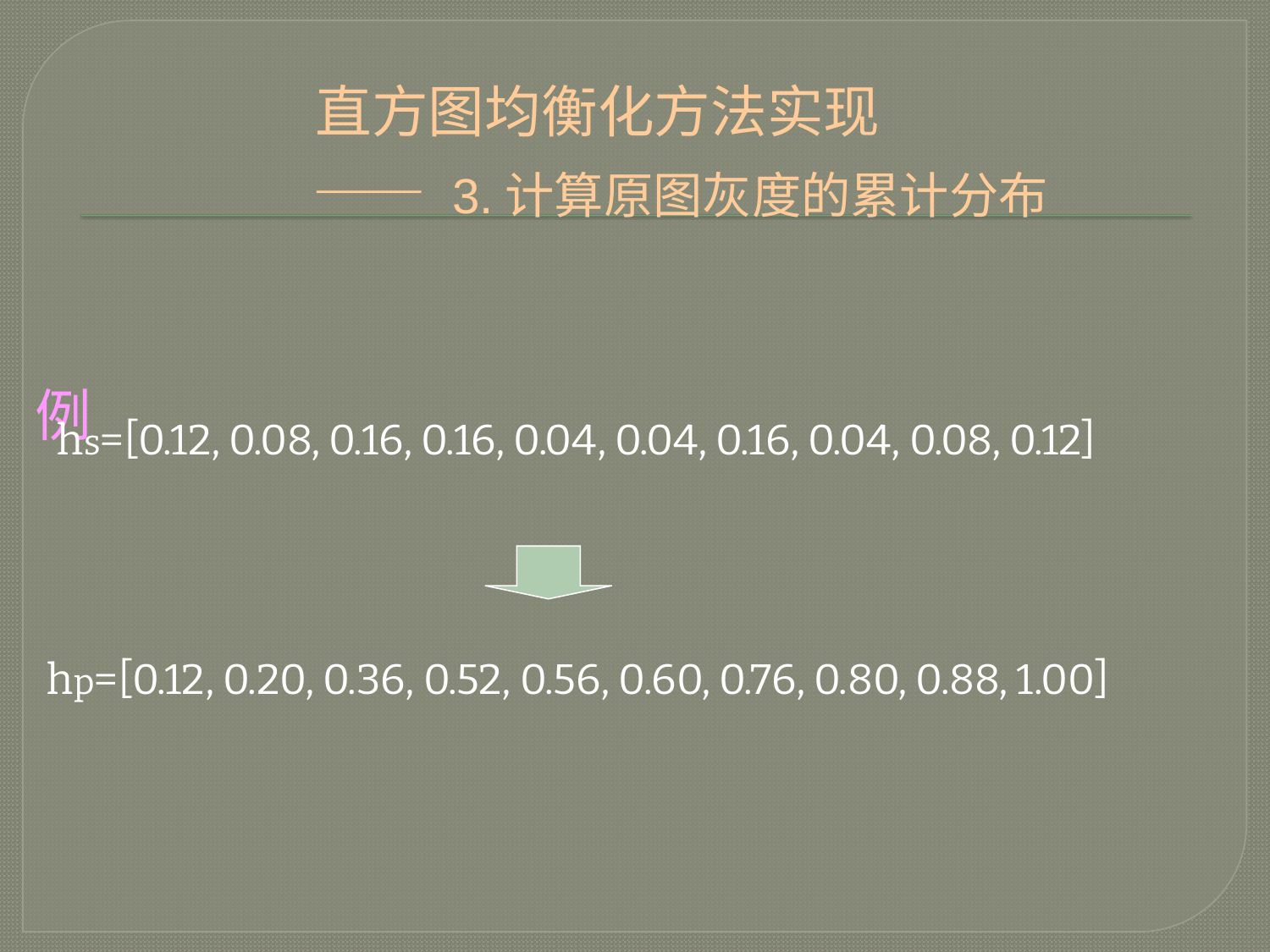

直方图均衡化方法实现
             —— 3.计算原图灰度的累计分布
# 例
hs=[0.12, 0.08, 0.16, 0.16, 0.04, 0.04, 0.16, 0.04, 0.08, 0.12]

hp=[0.12, 0.20, 0.36, 0.52, 0.56, 0.60, 0.76, 0.80, 0.88, 1.00]